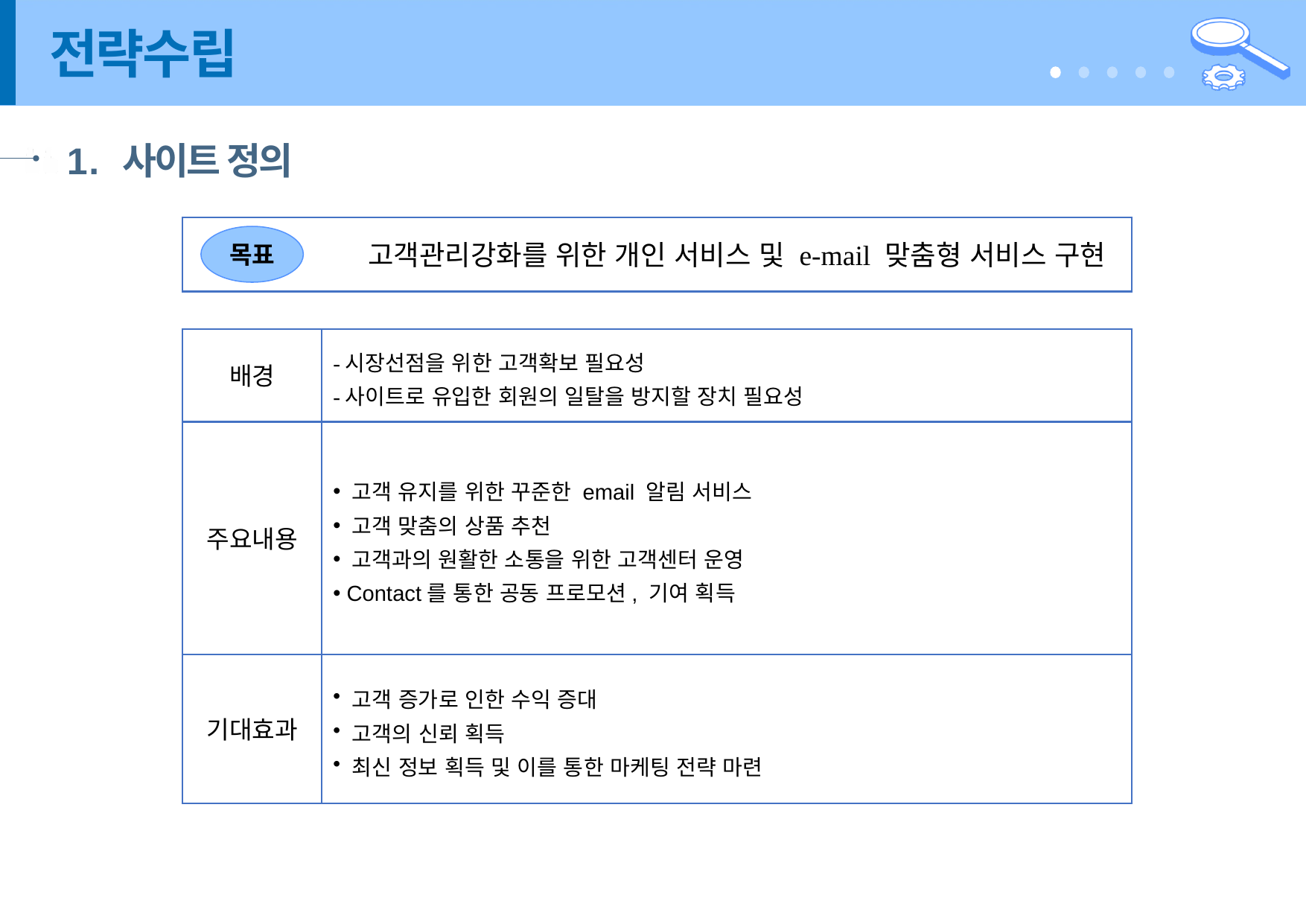

# 전략수립
사이트 정의

목표
고객관리강화를 위한 개인 서비스 및 e-mail 맞춤형 서비스 구현
배경
-시장선점을 위한 고객확보 필요성
-사이트로 유입한 회원의 일탈을 방지할 장치 필요성
주요내용
 고객 유지를 위한 꾸준한 email 알림 서비스
 고객 맞춤의 상품 추천
 고객과의 원활한 소통을 위한 고객센터 운영
 Contact를 통한 공동 프로모션, 기여 획득
기대효과
 고객 증가로 인한 수익 증대
 고객의 신뢰 획득
 최신 정보 획득 및 이를 통한 마케팅 전략 마련